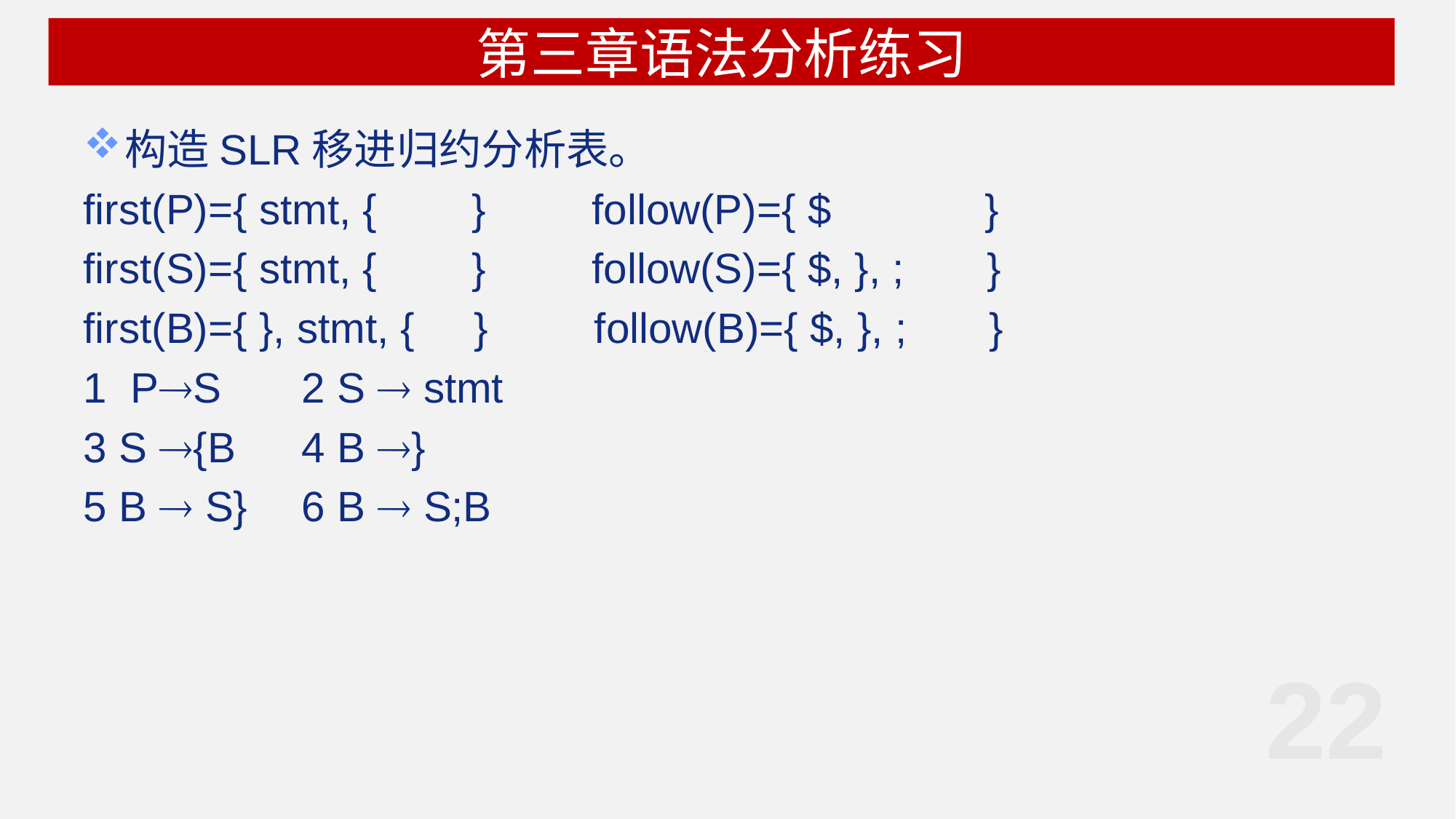

# 第三章语法分析练习
构造SLR移进归约分析表。
first(P)={ stmt, {        }         follow(P)={ $             }
first(S)={ stmt, {        }         follow(S)={ $, }, ;       }
first(B)={ }, stmt, {     }         follow(B)={ $, }, ;       }
1  P→S	2 S → stmt
3 S →{B	4 B →}
5 B → S}	6 B → S;B

22